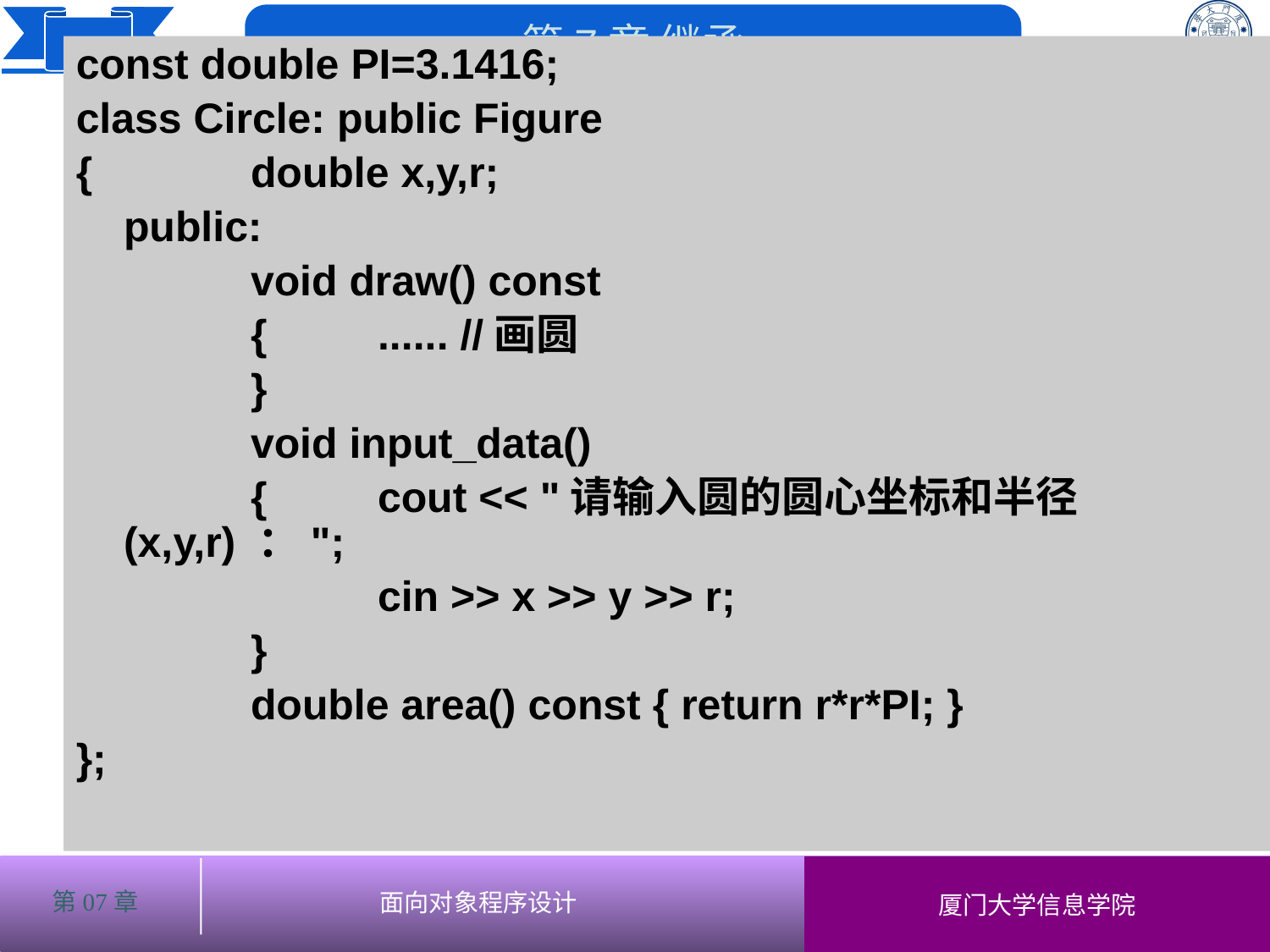

const double PI=3.1416;
class Circle: public Figure
{		double x,y,r;
	public:
		void draw() const
		{	...... //画圆
		}
		void input_data()
		{	cout << "请输入圆的圆心坐标和半径 (x,y,r) ：";
			cin >> x >> y >> r;
		}
		double area() const { return r*r*PI; }
};